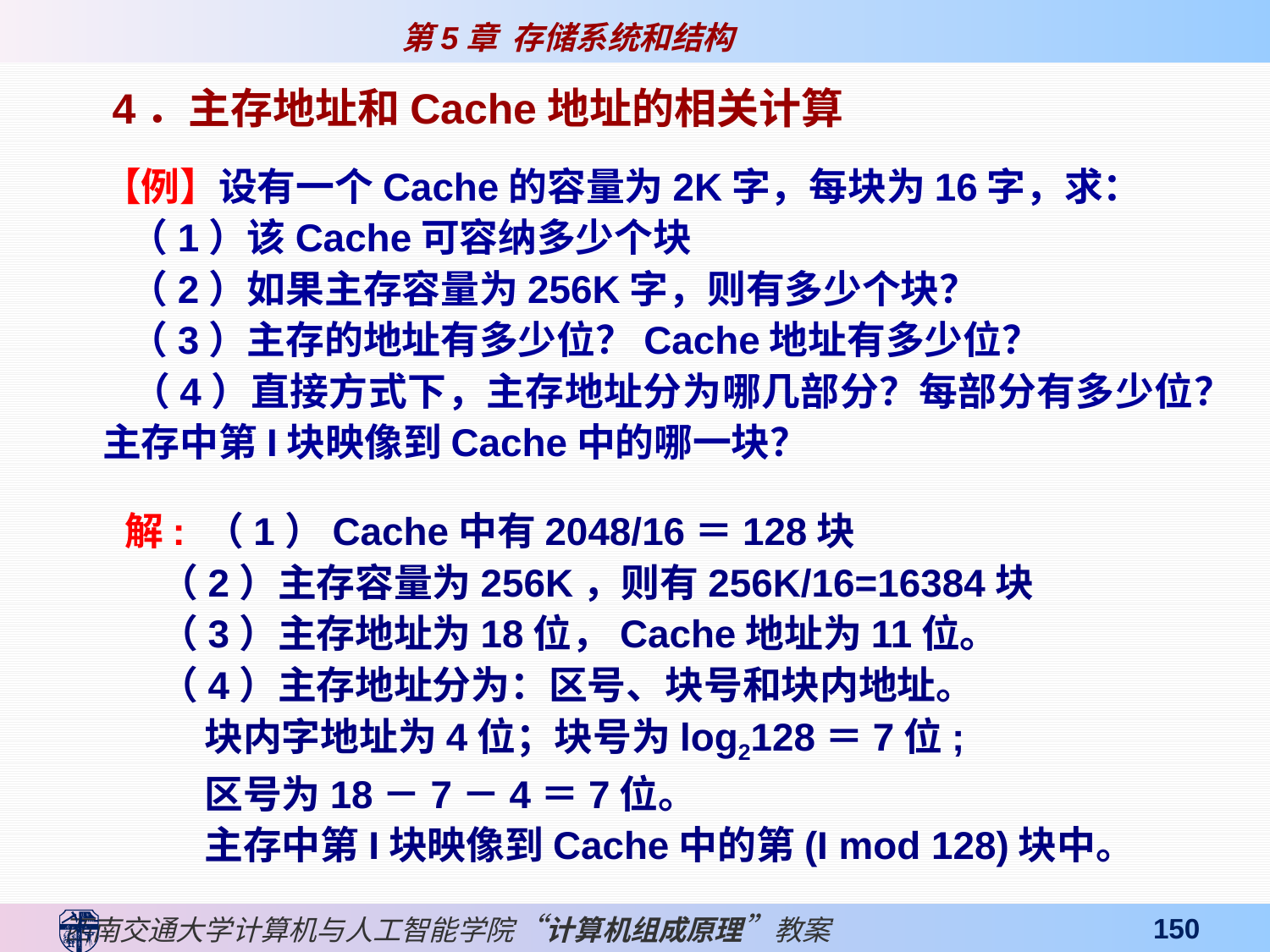

4．主存地址和Cache地址的相关计算
【例】设有一个Cache的容量为2K字，每块为16字，求：
  （1）该Cache可容纳多少个块
  （2）如果主存容量为256K字，则有多少个块？
  （3）主存的地址有多少位？Cache地址有多少位？
  （4）直接方式下，主存地址分为哪几部分？每部分有多少位？主存中第I块映像到Cache中的哪一块？
  解: （1）Cache中有2048/16＝128块
      （2）主存容量为256K，则有256K/16=16384块
      （3）主存地址为18位，Cache地址为11位。
      （4）主存地址分为：区号、块号和块内地址。
           块内字地址为4位；块号为log2128＝7位;
           区号为18－7－4＝7位。
           主存中第I块映像到Cache中的第(I mod 128)块中。